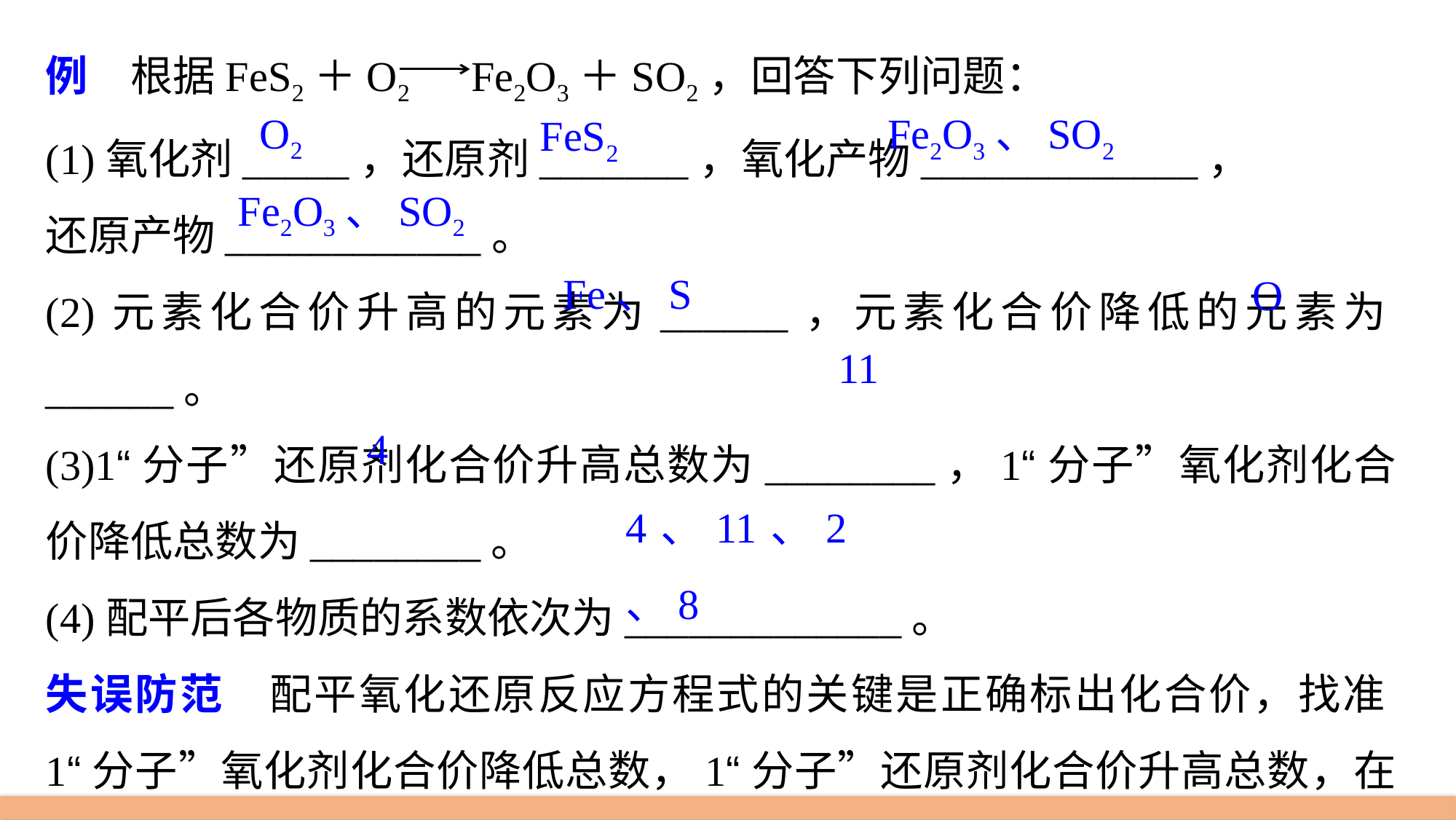

例　根据FeS2＋O2      Fe2O3＋SO2，回答下列问题：
(1)氧化剂_____，还原剂_______，氧化产物_____________，
还原产物____________。
(2)元素化合价升高的元素为______，元素化合价降低的元素为______。
(3)1“分子”还原剂化合价升高总数为________，1“分子”氧化剂化合价降低总数为________。
(4)配平后各物质的系数依次为_____________。
失误防范　配平氧化还原反应方程式的关键是正确标出化合价，找准1“分子”氧化剂化合价降低总数，1“分子”还原剂化合价升高总数，在计算时，往往容易忽略氧化剂、还原剂中的粒子个数。
O2
Fe2O3、SO2
FeS2
Fe2O3、SO2
Fe、S
O
11
4
4、11、2、8